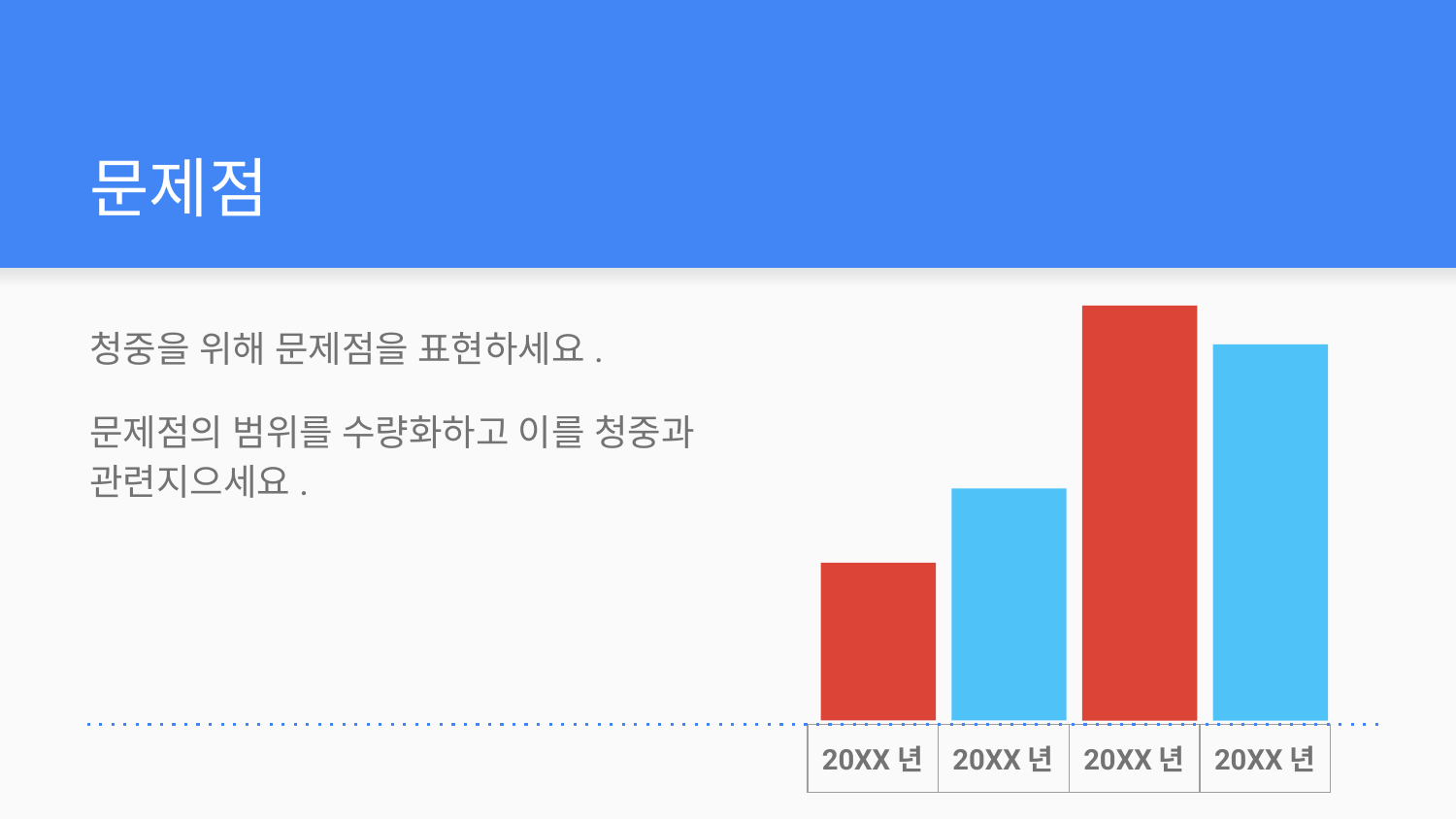

# 문제점
청중을 위해 문제점을 표현하세요.
문제점의 범위를 수량화하고 이를 청중과 관련지으세요.

| 20XX년 | 20XX년 | 20XX년 | 20XX년 |
| --- | --- | --- | --- |